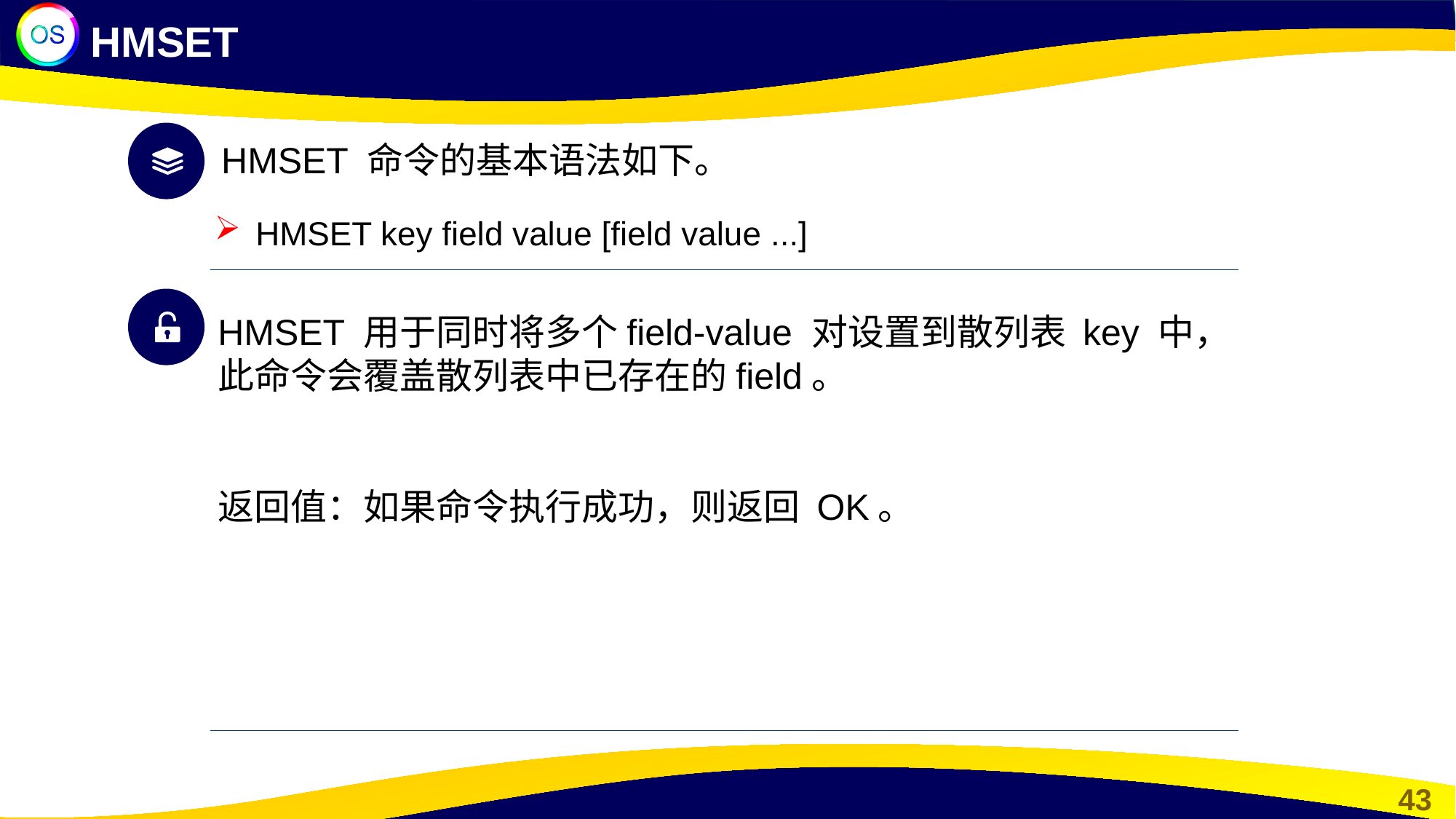

HMSET

HMSET 命令的基本语法如下。

HMSET key field value [field value ...]

HMSET 用于同时将多个field-value 对设置到散列表 key 中，此命令会覆盖散列表中已存在的field。

返回值：如果命令执行成功，则返回 OK。